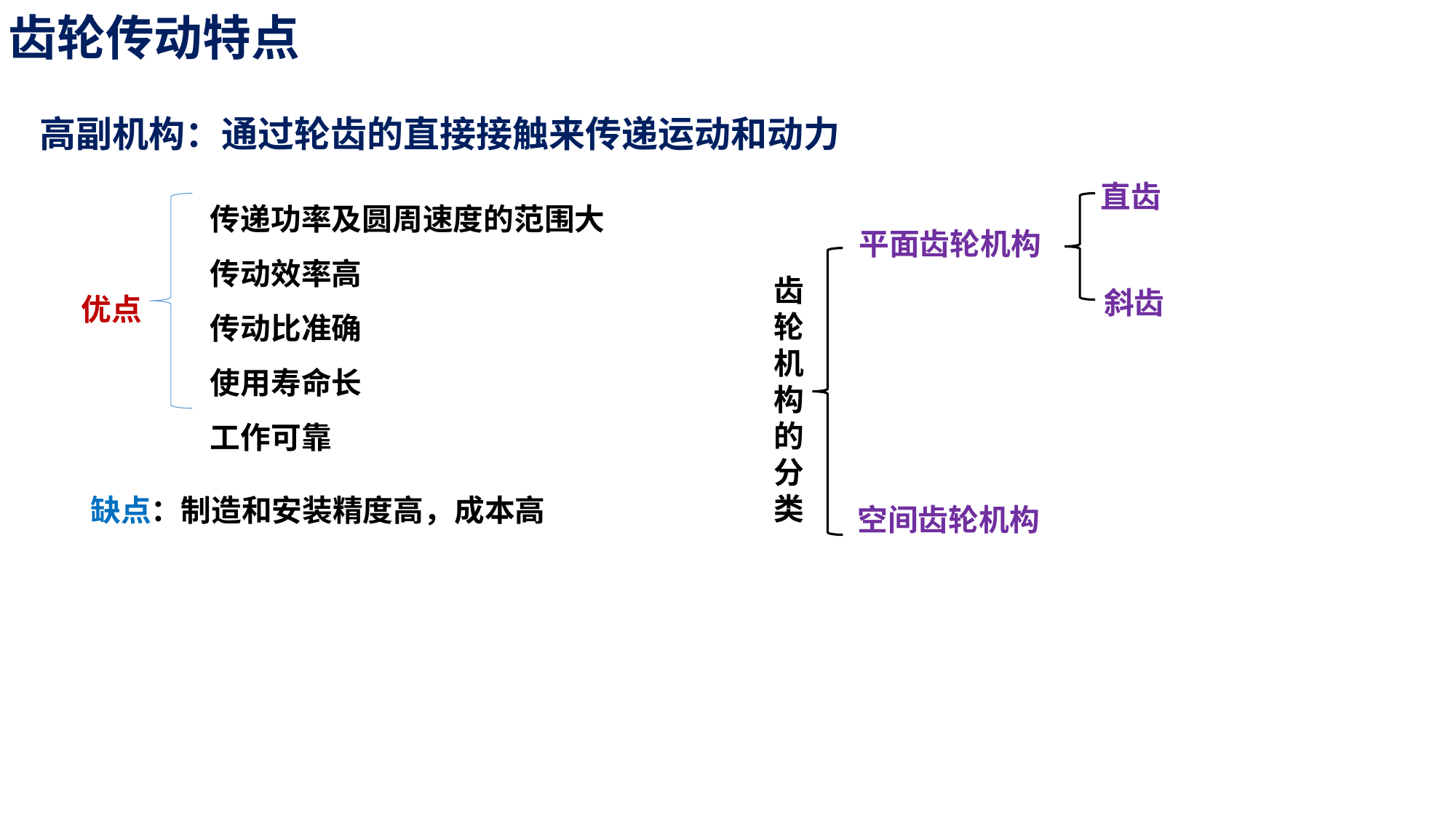

齿轮传动特点
高副机构：通过轮齿的直接接触来传递运动和动力
直齿
传递功率及圆周速度的范围大
传动效率高
传动比准确
使用寿命长
工作可靠

平面齿轮机构

齿轮机构的分类
优点
斜齿
缺点：
制造和安装精度高，成本高
空间齿轮机构